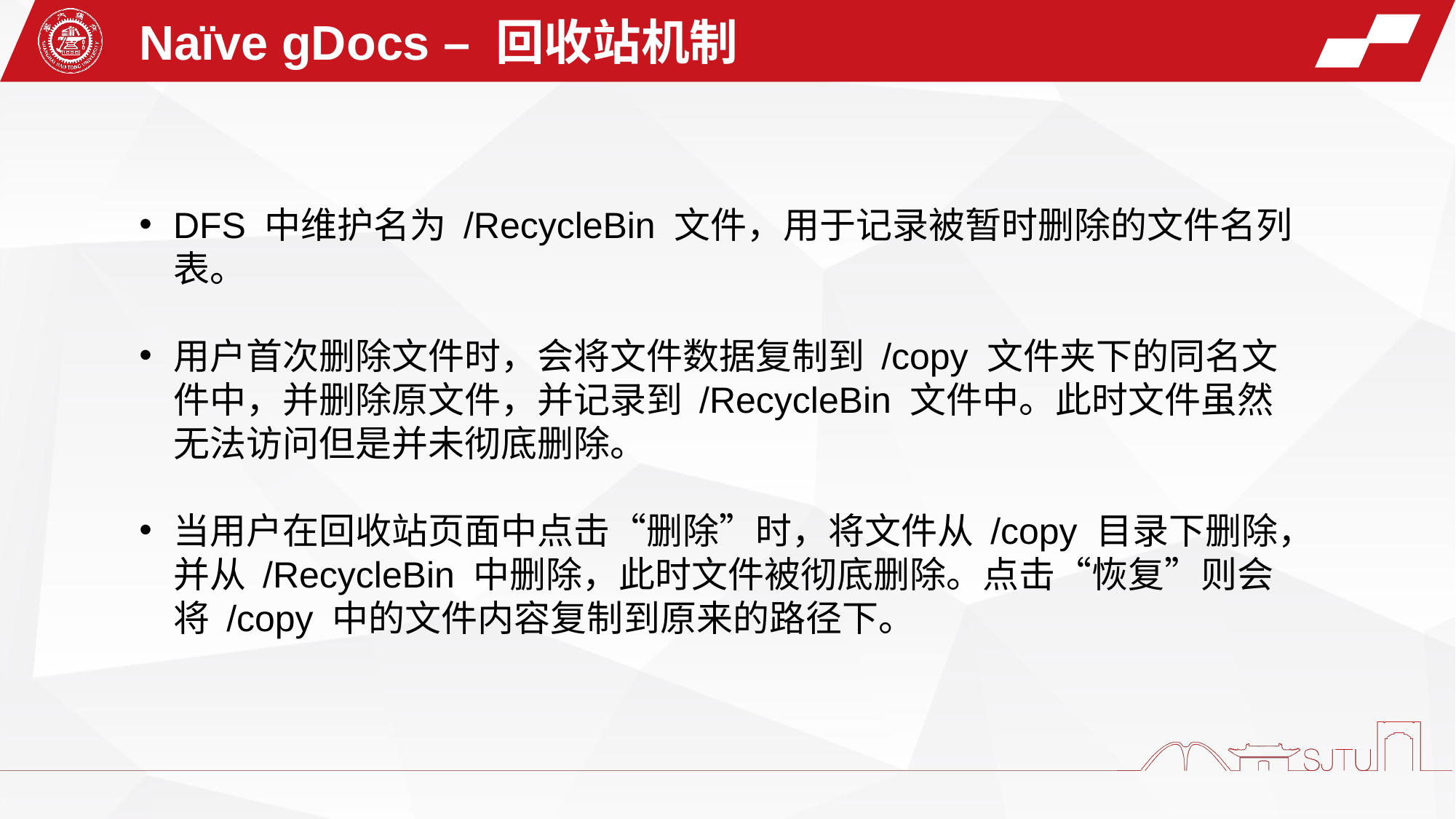

Naïve gDocs – 回收站机制
DFS 中维护名为 /RecycleBin 文件，用于记录被暂时删除的文件名列表。

用户首次删除文件时，会将文件数据复制到 /copy 文件夹下的同名文件中，并删除原文件，并记录到 /RecycleBin 文件中。此时文件虽然无法访问但是并未彻底删除。

当用户在回收站页面中点击“删除”时，将文件从 /copy 目录下删除，并从 /RecycleBin 中删除，此时文件被彻底删除。点击“恢复”则会将 /copy 中的文件内容复制到原来的路径下。